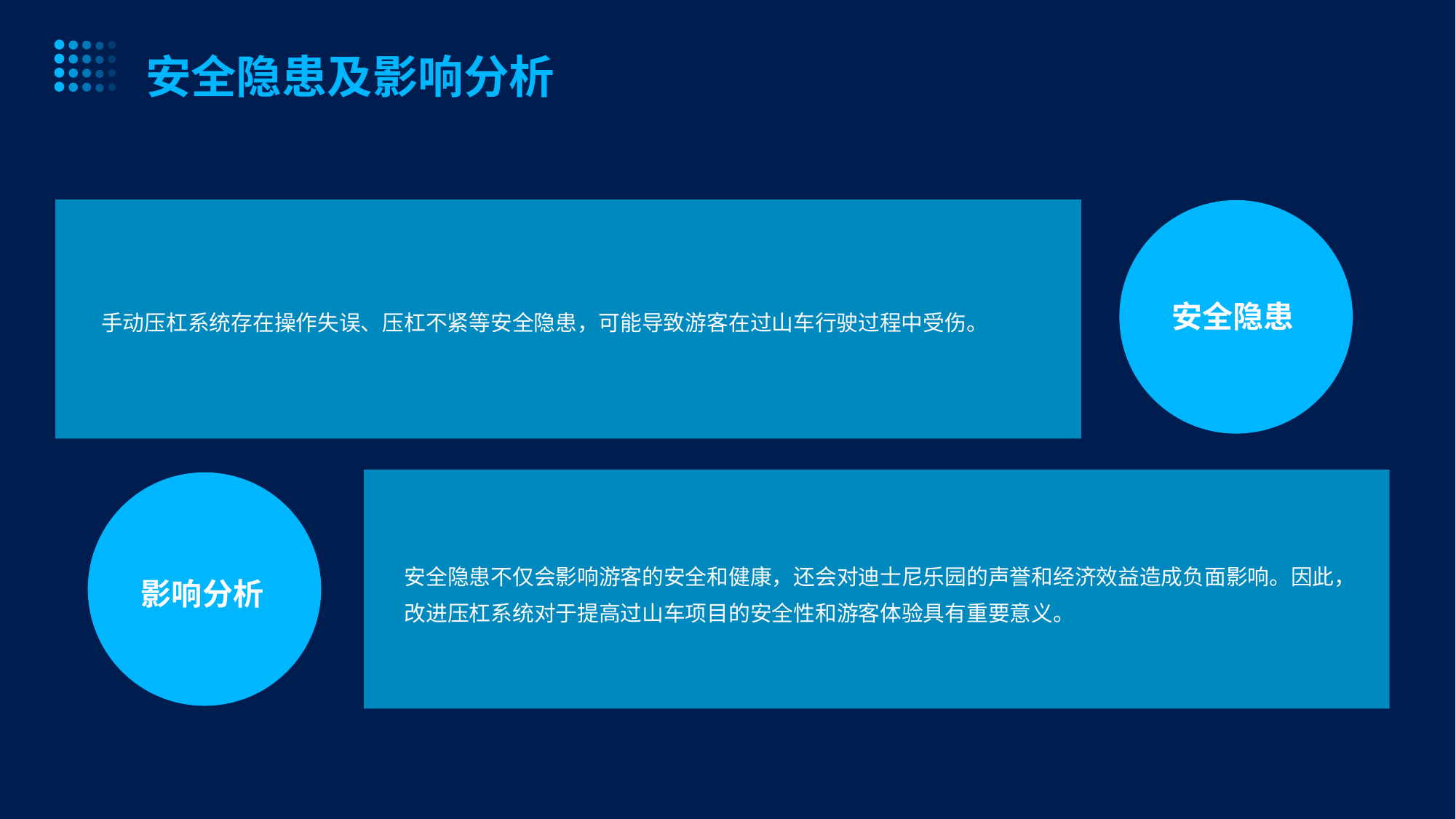

安全隐患及影响分析

手动压杠系统存在操作失误、压杠不紧等安全隐患，可能导致游客在过山车行驶过程中受伤。
安全隐患

安全隐患不仅会影响游客的安全和健康，还会对迪士尼乐园的声誉和经济效益造成负面影响。因此，改进压杠系统对于提高过山车项目的安全性和游客体验具有重要意义。
影响分析